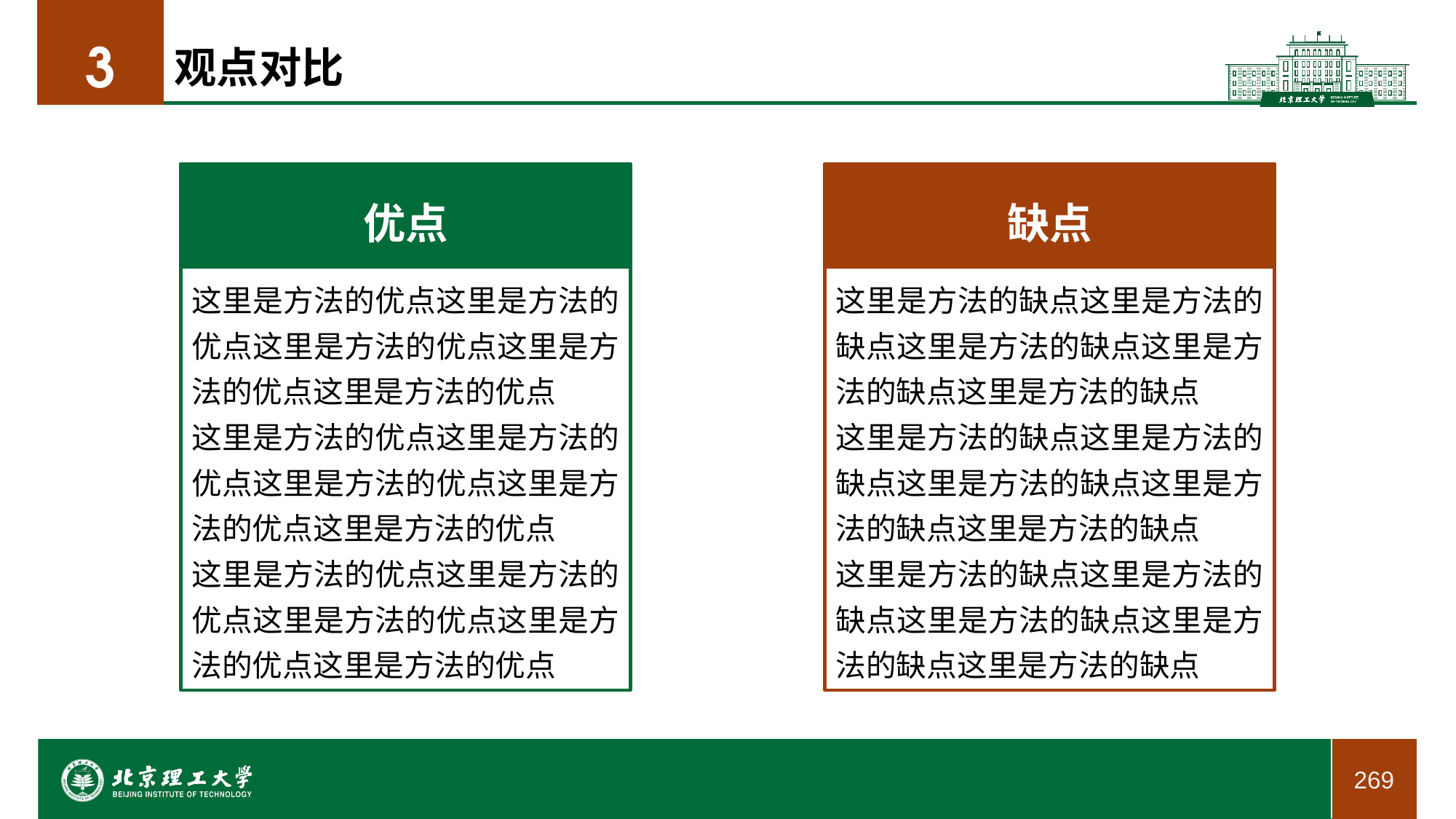

3
# 观点对比
优点
缺点
这里是方法的缺点这里是方法的缺点这里是方法的缺点这里是方法的缺点这里是方法的缺点
这里是方法的缺点这里是方法的缺点这里是方法的缺点这里是方法的缺点这里是方法的缺点
这里是方法的缺点这里是方法的缺点这里是方法的缺点这里是方法的缺点这里是方法的缺点

这里是方法的优点这里是方法的优点这里是方法的优点这里是方法的优点这里是方法的优点
这里是方法的优点这里是方法的优点这里是方法的优点这里是方法的优点这里是方法的优点
这里是方法的优点这里是方法的优点这里是方法的优点这里是方法的优点这里是方法的优点